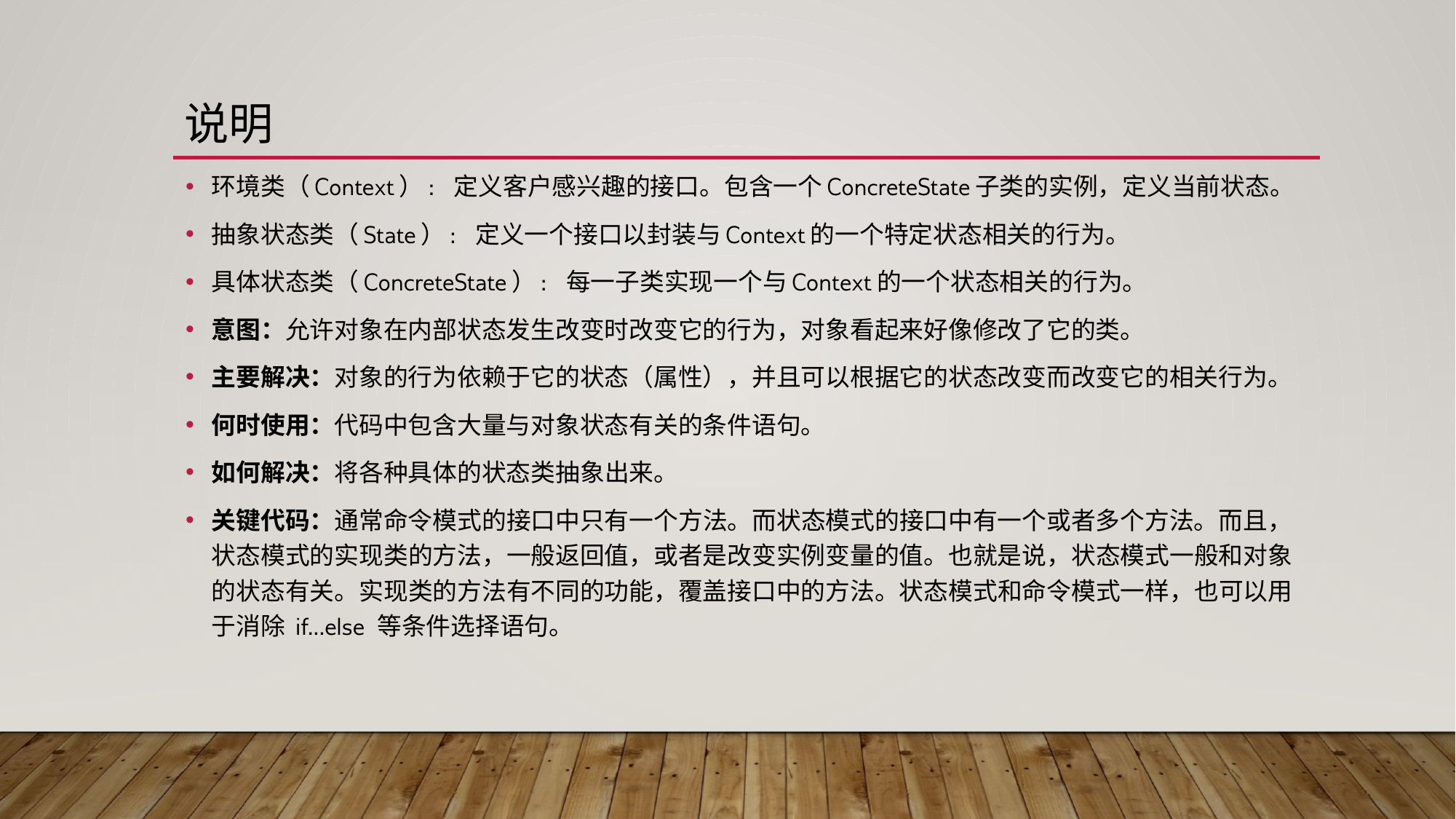

# 说明
环境类（Context）:  定义客户感兴趣的接口。包含一个ConcreteState子类的实例，定义当前状态。
抽象状态类（State）:  定义一个接口以封装与Context的一个特定状态相关的行为。
具体状态类（ConcreteState）:  每一子类实现一个与Context的一个状态相关的行为。
意图：允许对象在内部状态发生改变时改变它的行为，对象看起来好像修改了它的类。
主要解决：对象的行为依赖于它的状态（属性），并且可以根据它的状态改变而改变它的相关行为。
何时使用：代码中包含大量与对象状态有关的条件语句。
如何解决：将各种具体的状态类抽象出来。
关键代码：通常命令模式的接口中只有一个方法。而状态模式的接口中有一个或者多个方法。而且，状态模式的实现类的方法，一般返回值，或者是改变实例变量的值。也就是说，状态模式一般和对象的状态有关。实现类的方法有不同的功能，覆盖接口中的方法。状态模式和命令模式一样，也可以用于消除 if...else 等条件选择语句。